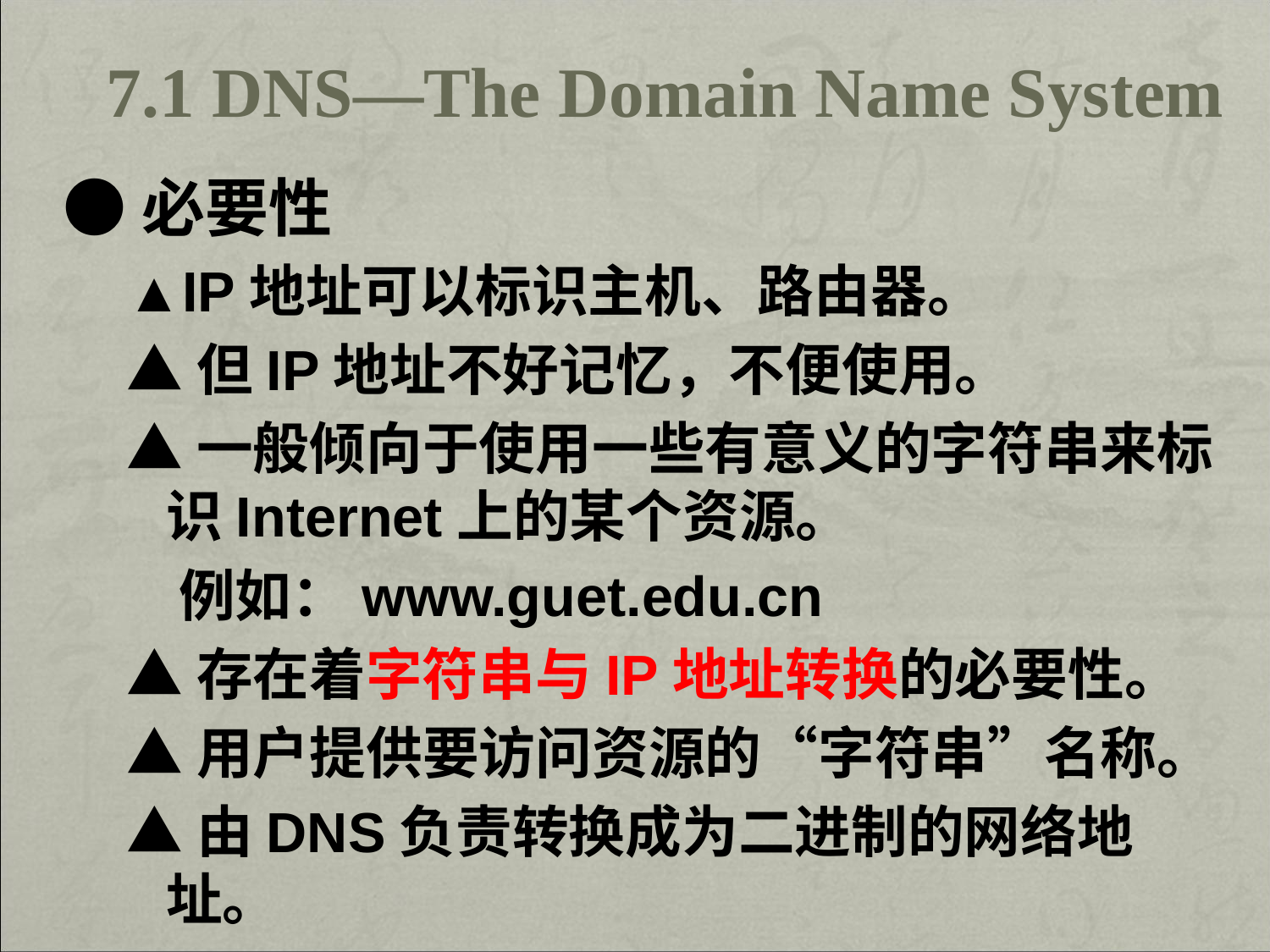

7.1 DNS—The Domain Name System
●必要性
▲IP地址可以标识主机、路由器。
▲但IP地址不好记忆，不便使用。
▲一般倾向于使用一些有意义的字符串来标识Internet上的某个资源。
   例如：www.guet.edu.cn
▲存在着字符串与IP地址转换的必要性。
▲用户提供要访问资源的“字符串”名称。
▲由DNS负责转换成为二进制的网络地址。
178